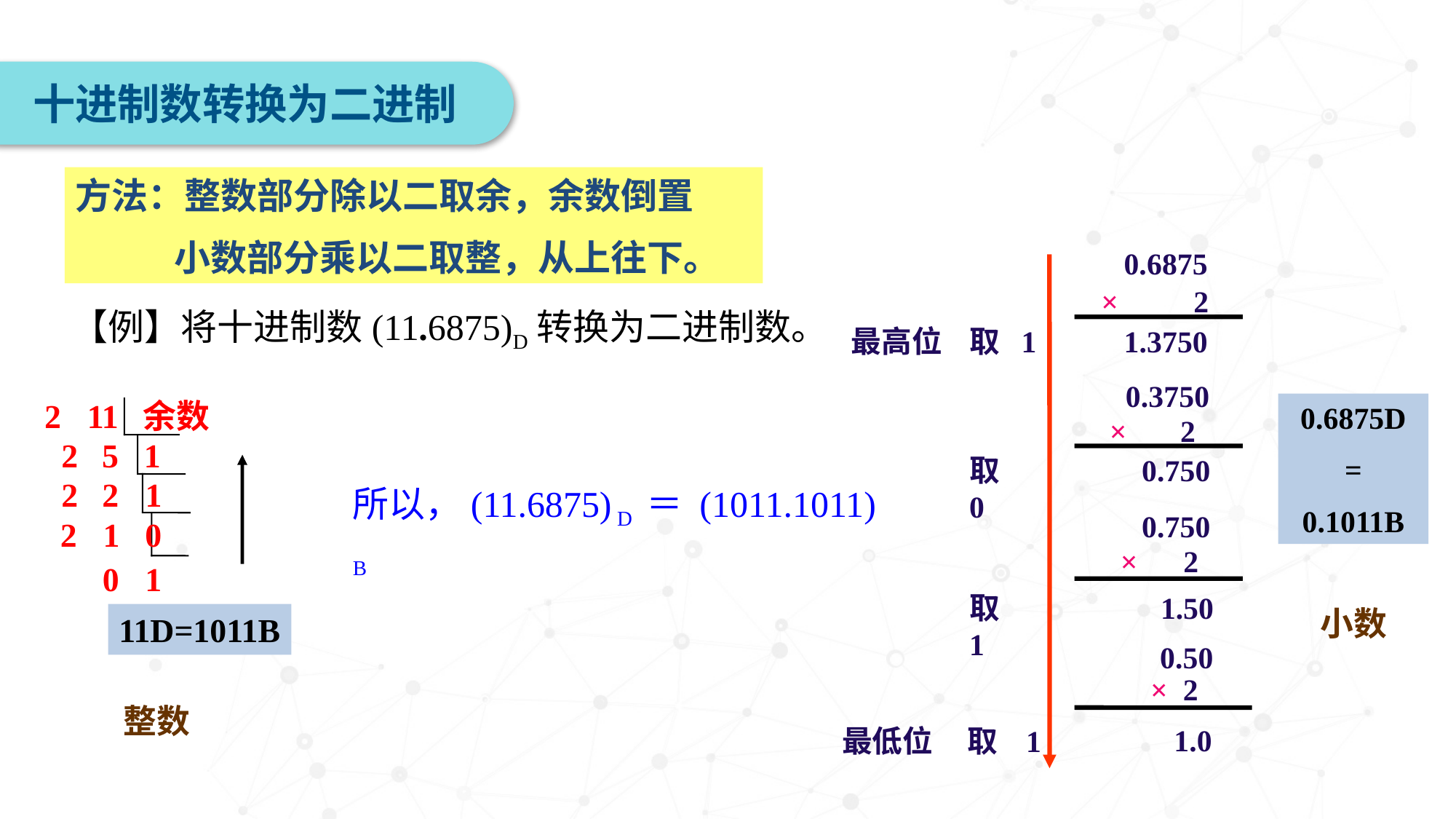

十进制数转换为二进制
方法：整数部分除以二取余，余数倒置
           小数部分乘以二取整，从上往下。
0.6875

×　　2
【例】将十进制数(11.6875)D转换为二进制数。
最高位    取  1

1.3750
0.3750
2
11
余数
0.6875D
=
0.1011B

×       2
2
5
1

取   0

 0.750

2
2
1

所以，(11.6875) D ＝ (1011.1011) B
 0.750
2
1
0

×      2
0
1

取   1
1.50
小数
11D=1011B
0.50
×  2
整数

1.0
最低位     取   1
22